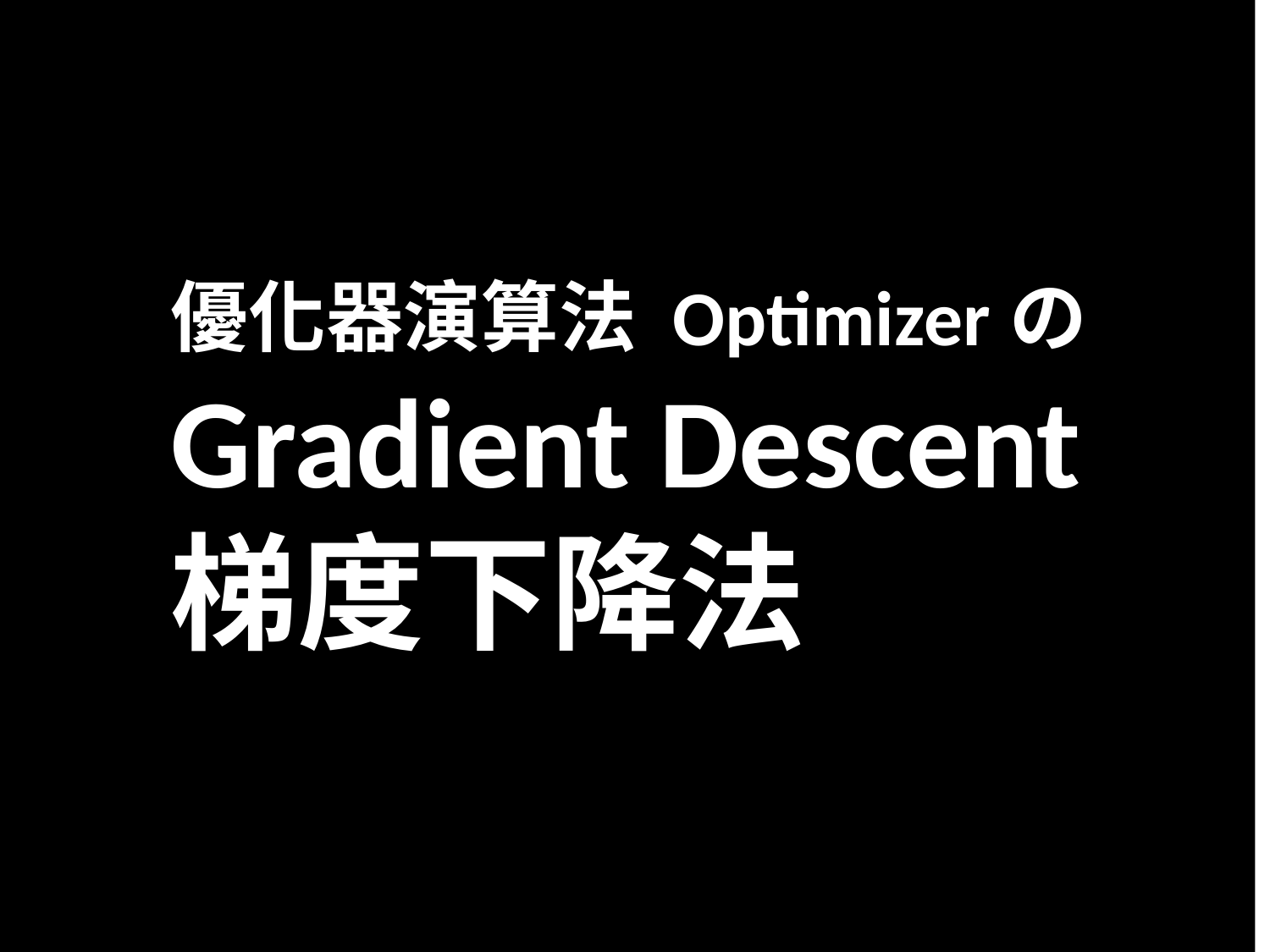

#

優化器演算法 Optimizerの
Gradient Descent
梯度下降法
33